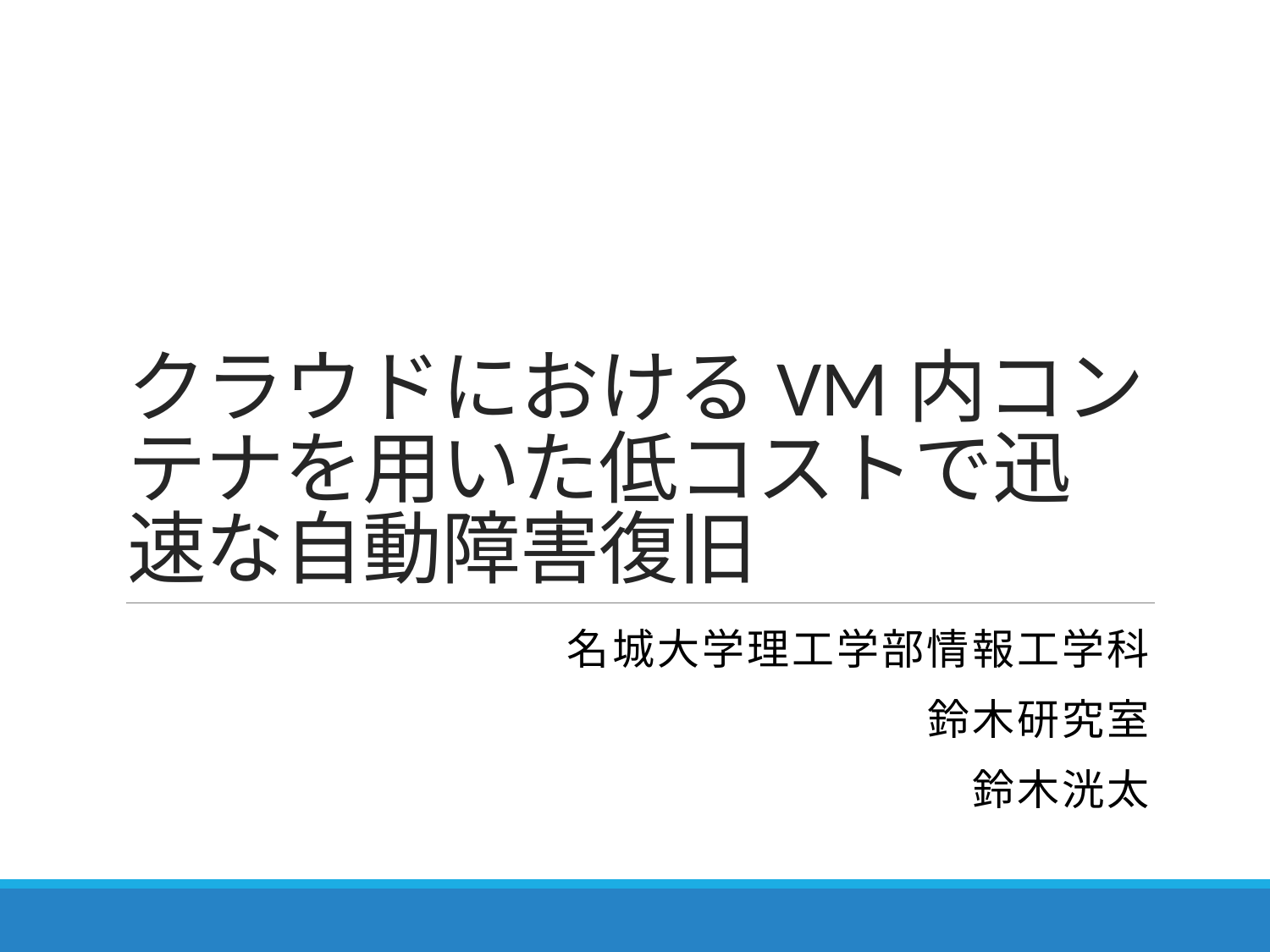

# クラウドにおけるVM内コンテナを用いた低コストで迅速な自動障害復旧
名城大学理工学部情報工学科
鈴木研究室
鈴木洸太